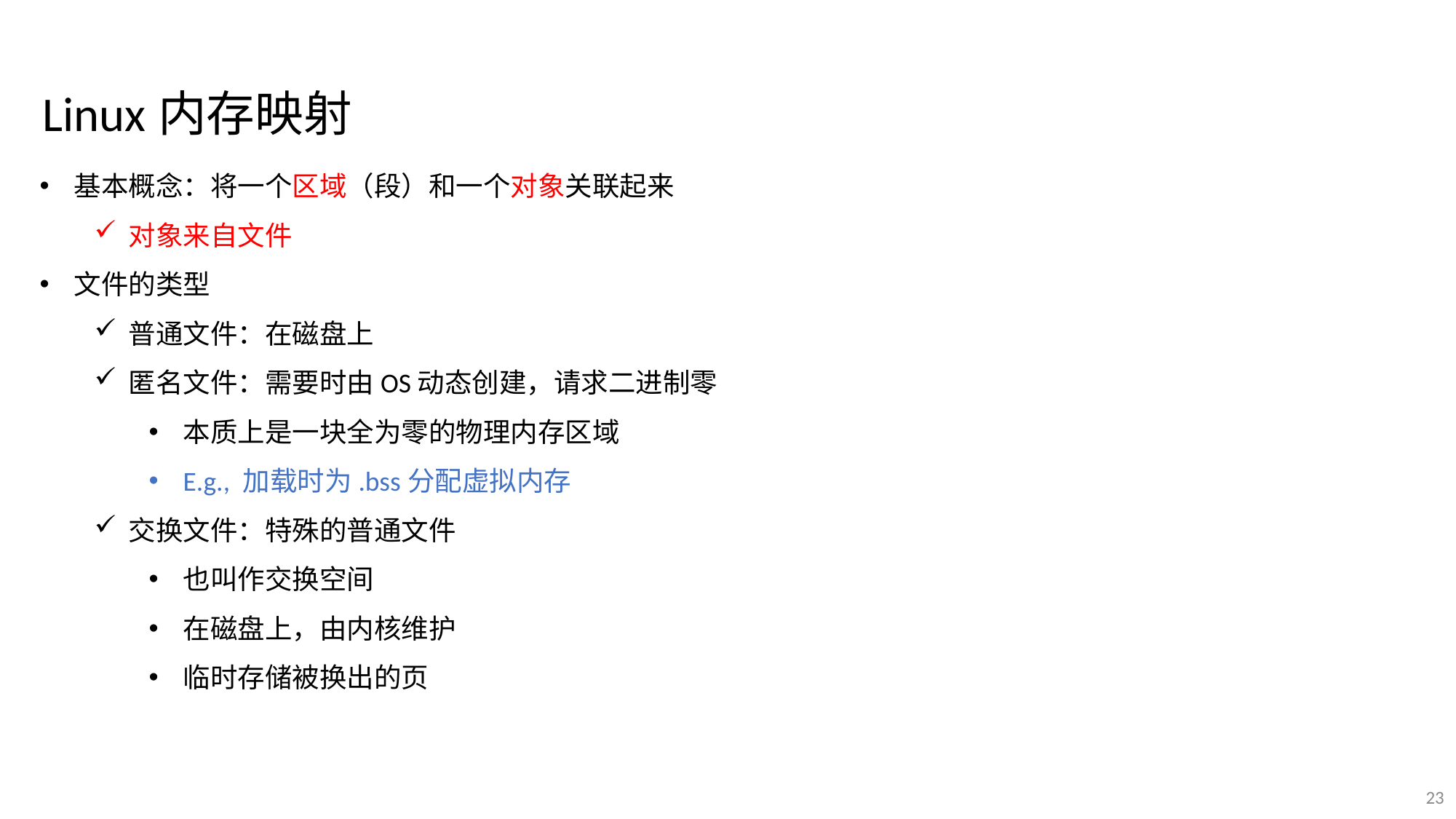

Linux内存映射
基本概念：将一个区域（段）和一个对象关联起来
对象来自文件
文件的类型
普通文件：在磁盘上
匿名文件：需要时由OS动态创建，请求二进制零
本质上是一块全为零的物理内存区域
E.g., 加载时为.bss分配虚拟内存
交换文件：特殊的普通文件
也叫作交换空间
在磁盘上，由内核维护
临时存储被换出的页
23